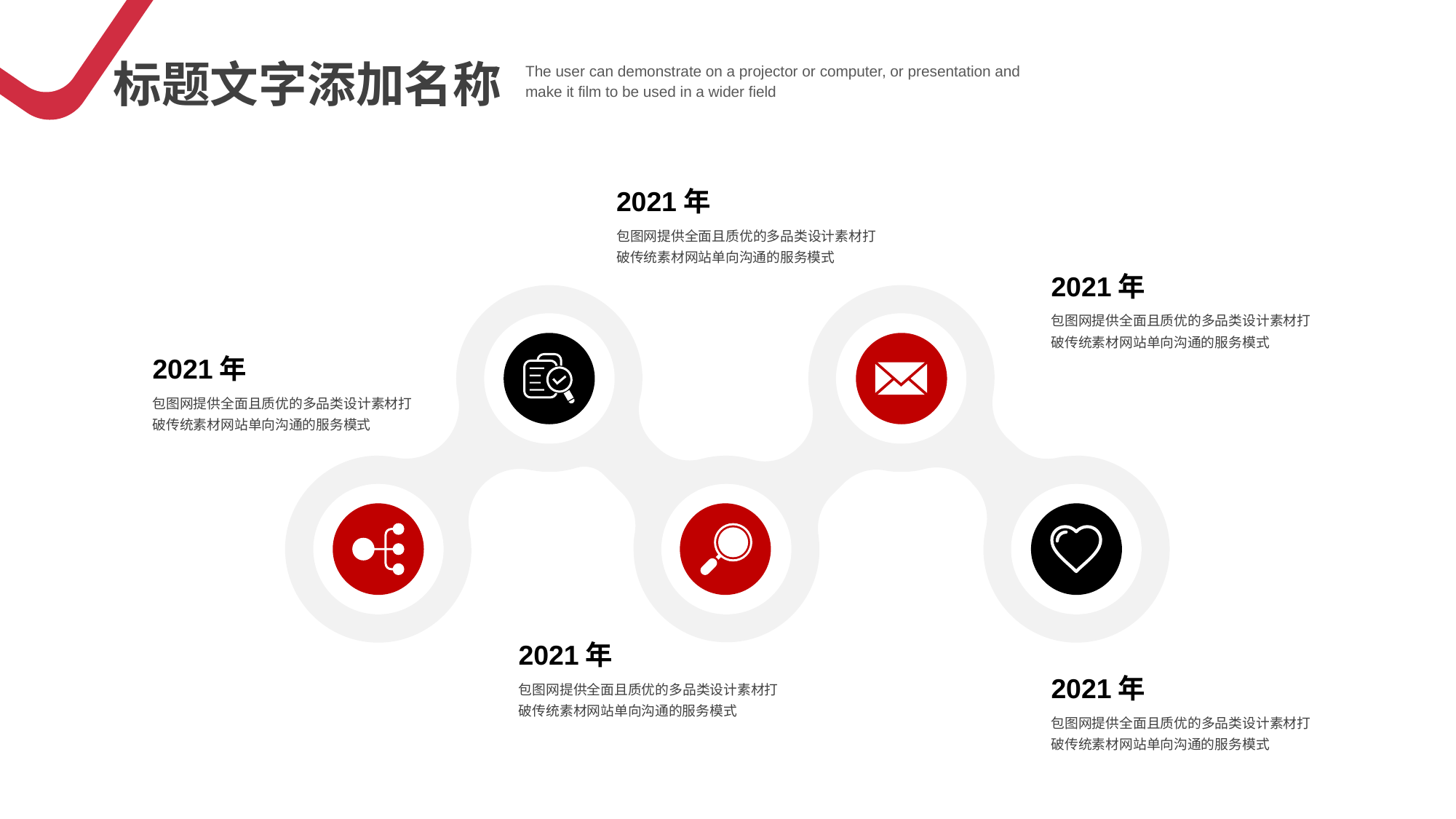

标题文字添加名称
The user can demonstrate on a projector or computer, or presentation and make it film to be used in a wider field
2021年
包图网提供全面且质优的多品类设计素材打破传统素材网站单向沟通的服务模式
2021年
包图网提供全面且质优的多品类设计素材打破传统素材网站单向沟通的服务模式

2021年
包图网提供全面且质优的多品类设计素材打破传统素材网站单向沟通的服务模式
2021年
包图网提供全面且质优的多品类设计素材打破传统素材网站单向沟通的服务模式
2021年
包图网提供全面且质优的多品类设计素材打破传统素材网站单向沟通的服务模式